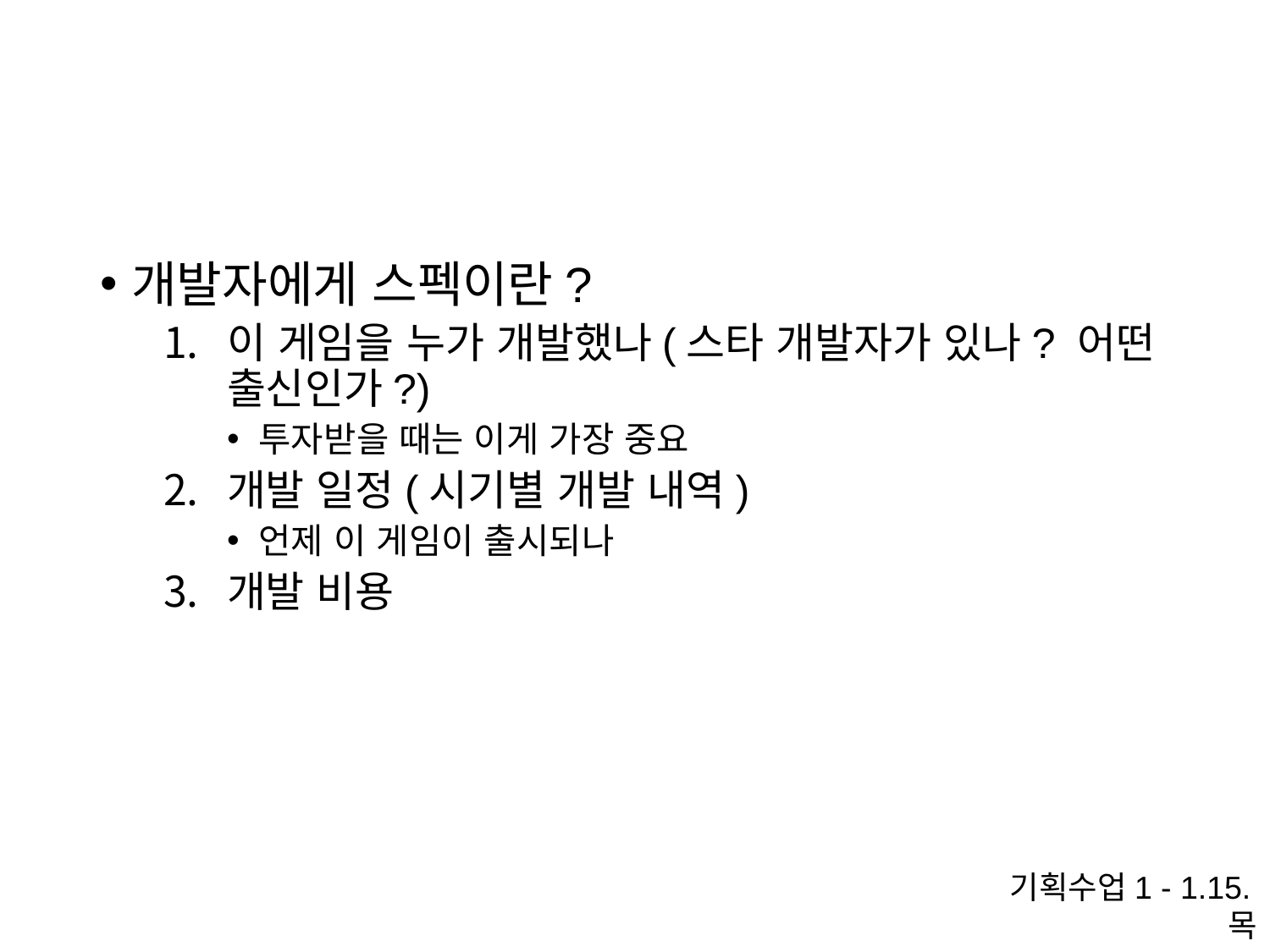

개발자에게 스펙이란?
이 게임을 누가 개발했나(스타 개발자가 있나? 어떤 출신인가?)
투자받을 때는 이게 가장 중요
개발 일정(시기별 개발 내역)
언제 이 게임이 출시되나
개발 비용
기획수업1 - 1.15.목